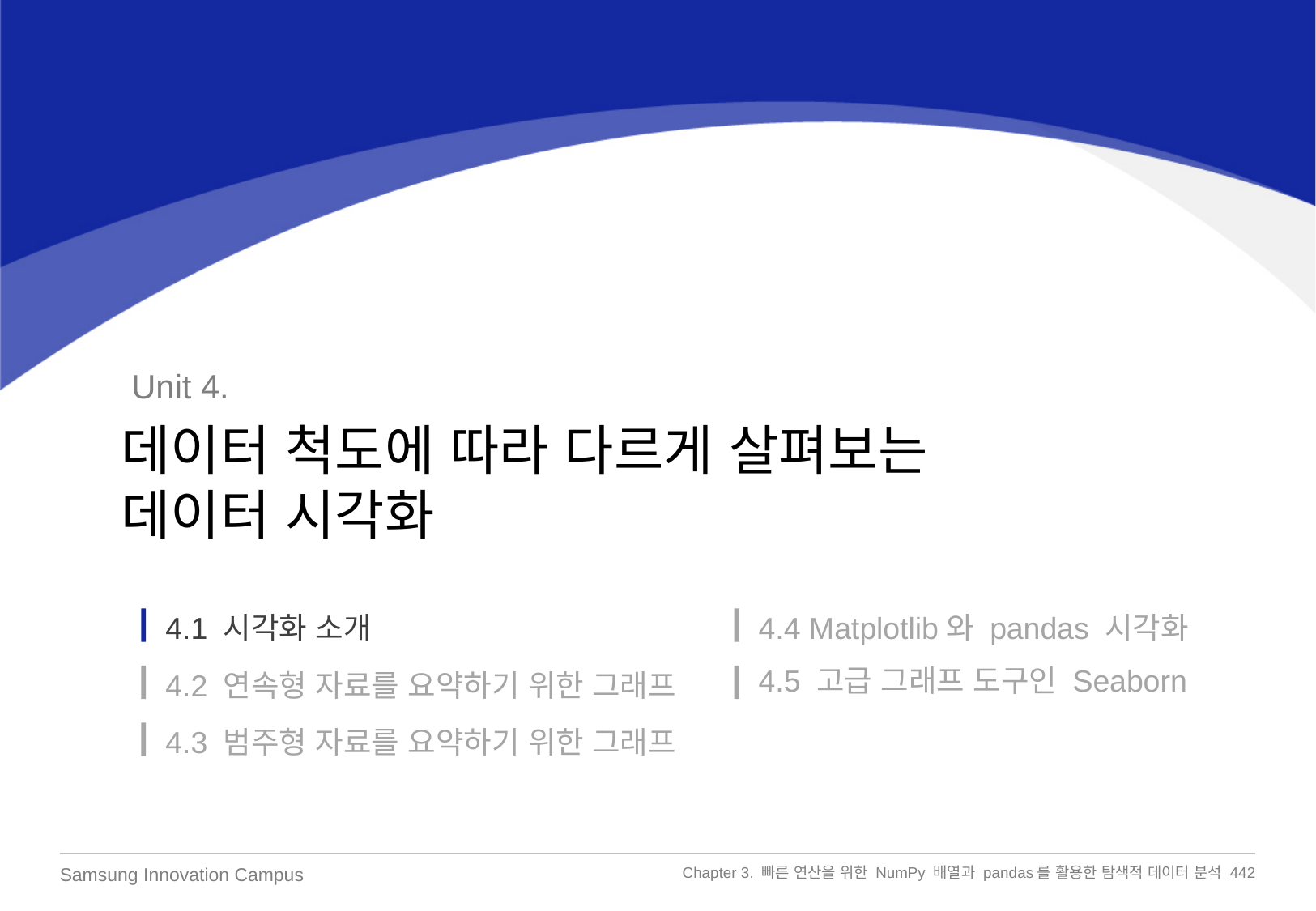

Unit 4.
데이터 척도에 따라 다르게 살펴보는
데이터 시각화

4.1 시각화 소개

4.2 연속형 자료를 요약하기 위한 그래프

4.3 범주형 자료를 요약하기 위한 그래프

4.4 Matplotlib와 pandas 시각화
4.5 고급 그래프 도구인 Seaborn